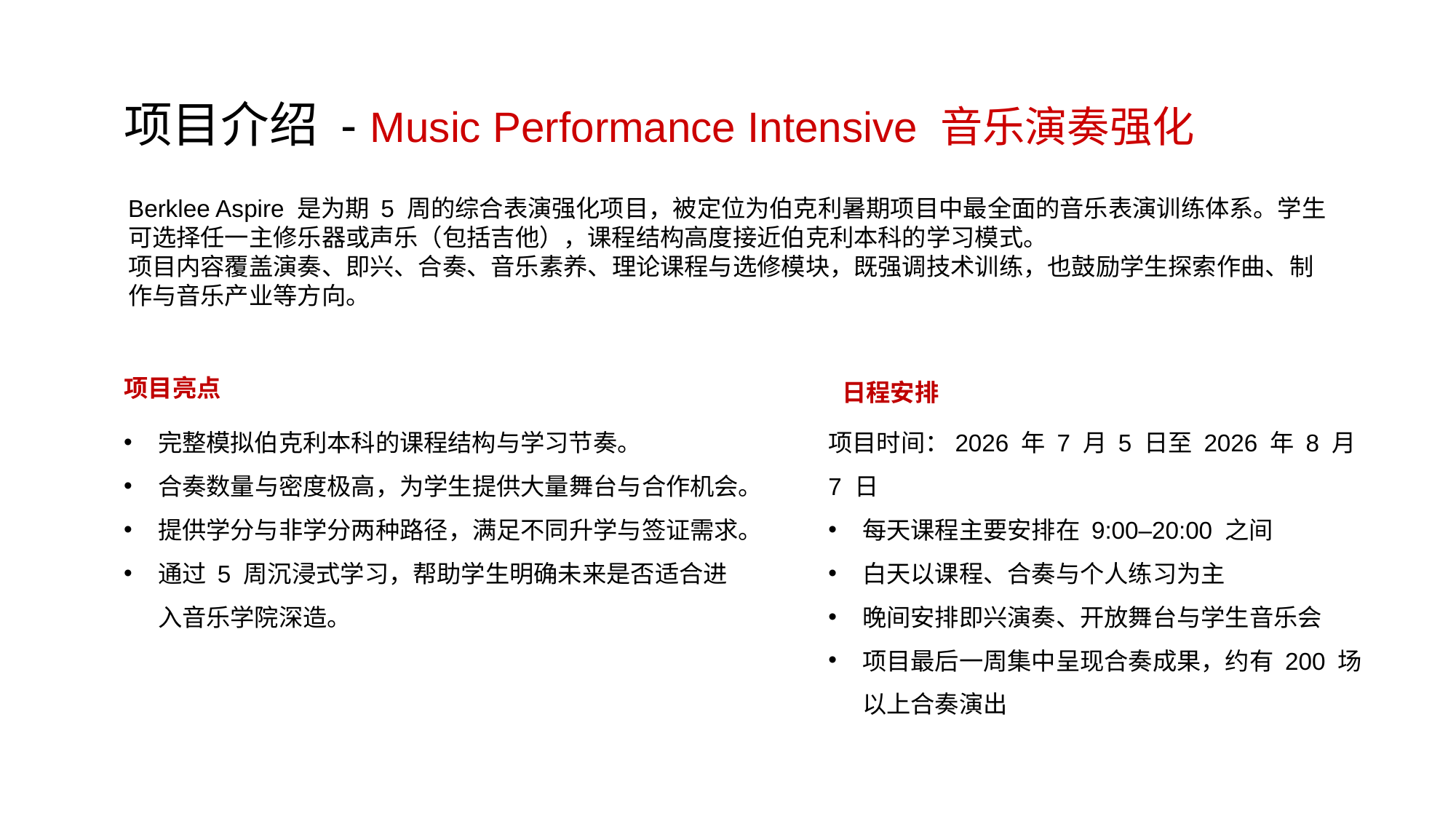

项目介绍 - Music Performance Intensive 音乐演奏强化
Berklee Aspire 是为期 5 周的综合表演强化项目，被定位为伯克利暑期项目中最全面的音乐表演训练体系。学生可选择任一主修乐器或声乐（包括吉他），课程结构高度接近伯克利本科的学习模式。
项目内容覆盖演奏、即兴、合奏、音乐素养、理论课程与选修模块，既强调技术训练，也鼓励学生探索作曲、制作与音乐产业等方向。
日程安排
项目时间：2026 年 7 月 5 日至 2026 年 8 月 7 日
每天课程主要安排在 9:00–20:00 之间
白天以课程、合奏与个人练习为主
晚间安排即兴演奏、开放舞台与学生音乐会
项目最后一周集中呈现合奏成果，约有 200 场以上合奏演出
项目亮点
完整模拟伯克利本科的课程结构与学习节奏。
合奏数量与密度极高，为学生提供大量舞台与合作机会。
提供学分与非学分两种路径，满足不同升学与签证需求。
通过 5 周沉浸式学习，帮助学生明确未来是否适合进入音乐学院深造。